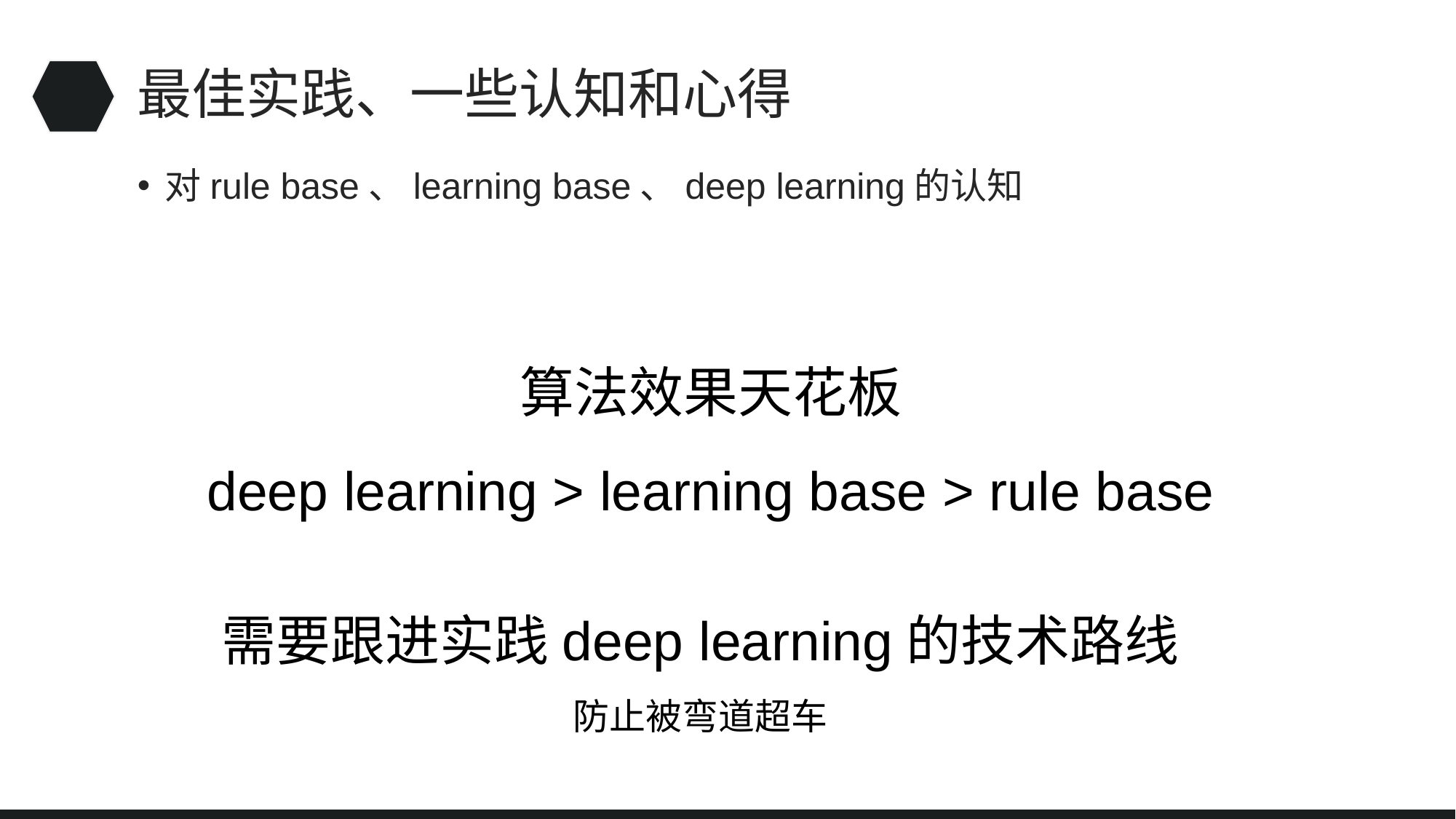

# 最佳实践、一些认知和心得
对rule base、learning base、deep learning的认知
算法效果天花板
deep learning > learning base > rule base
需要跟进实践deep learning的技术路线
防止被弯道超车